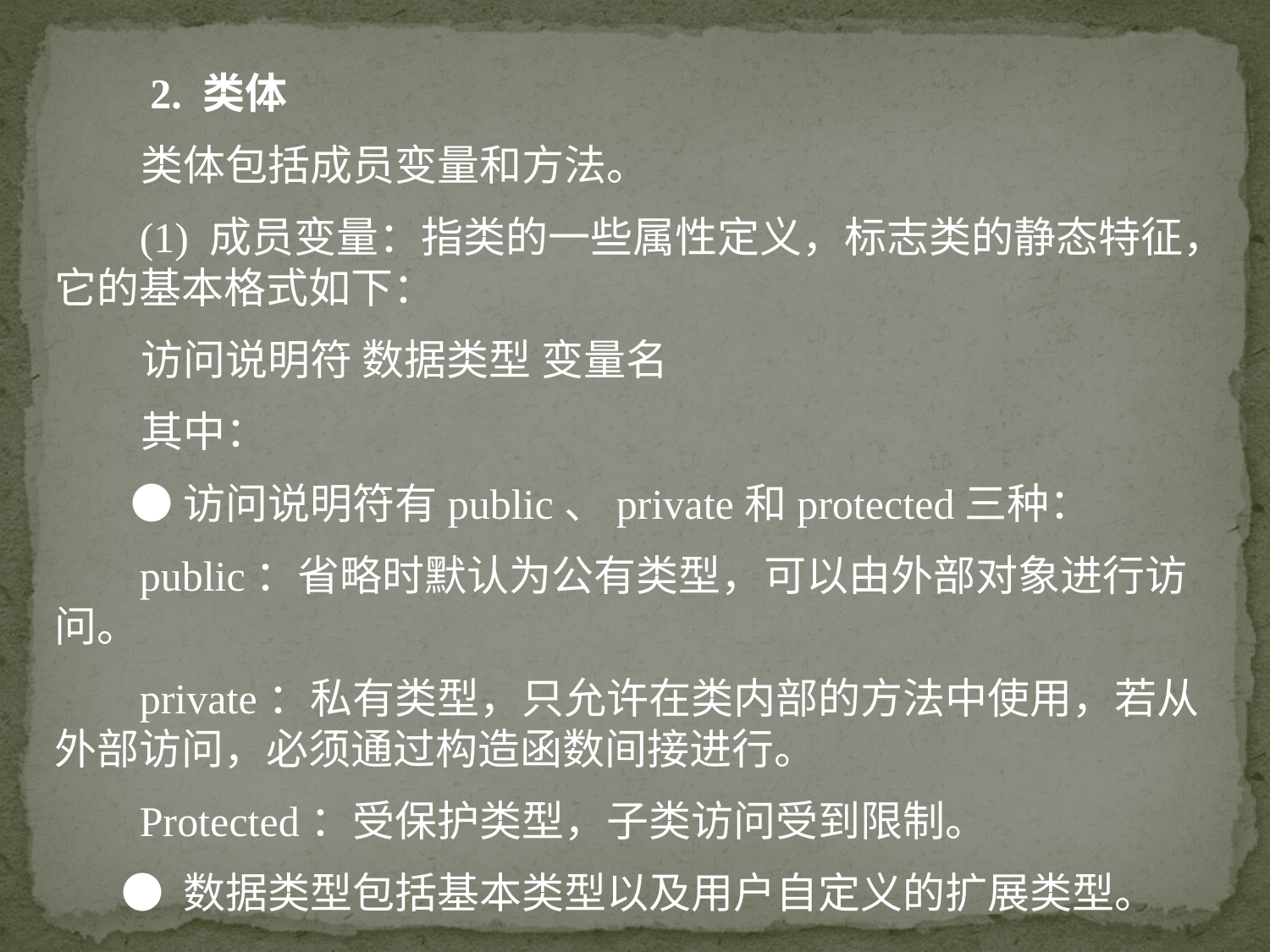

2. 类体
        类体包括成员变量和方法。
        (1) 成员变量：指类的一些属性定义，标志类的静态特征，它的基本格式如下：
        访问说明符 数据类型 变量名
        其中：
        ●访问说明符有public、private和protected三种：
        public：省略时默认为公有类型，可以由外部对象进行访问。
        private：私有类型，只允许在类内部的方法中使用，若从外部访问，必须通过构造函数间接进行。
        Protected：受保护类型，子类访问受到限制。
       ● 数据类型包括基本类型以及用户自定义的扩展类型。